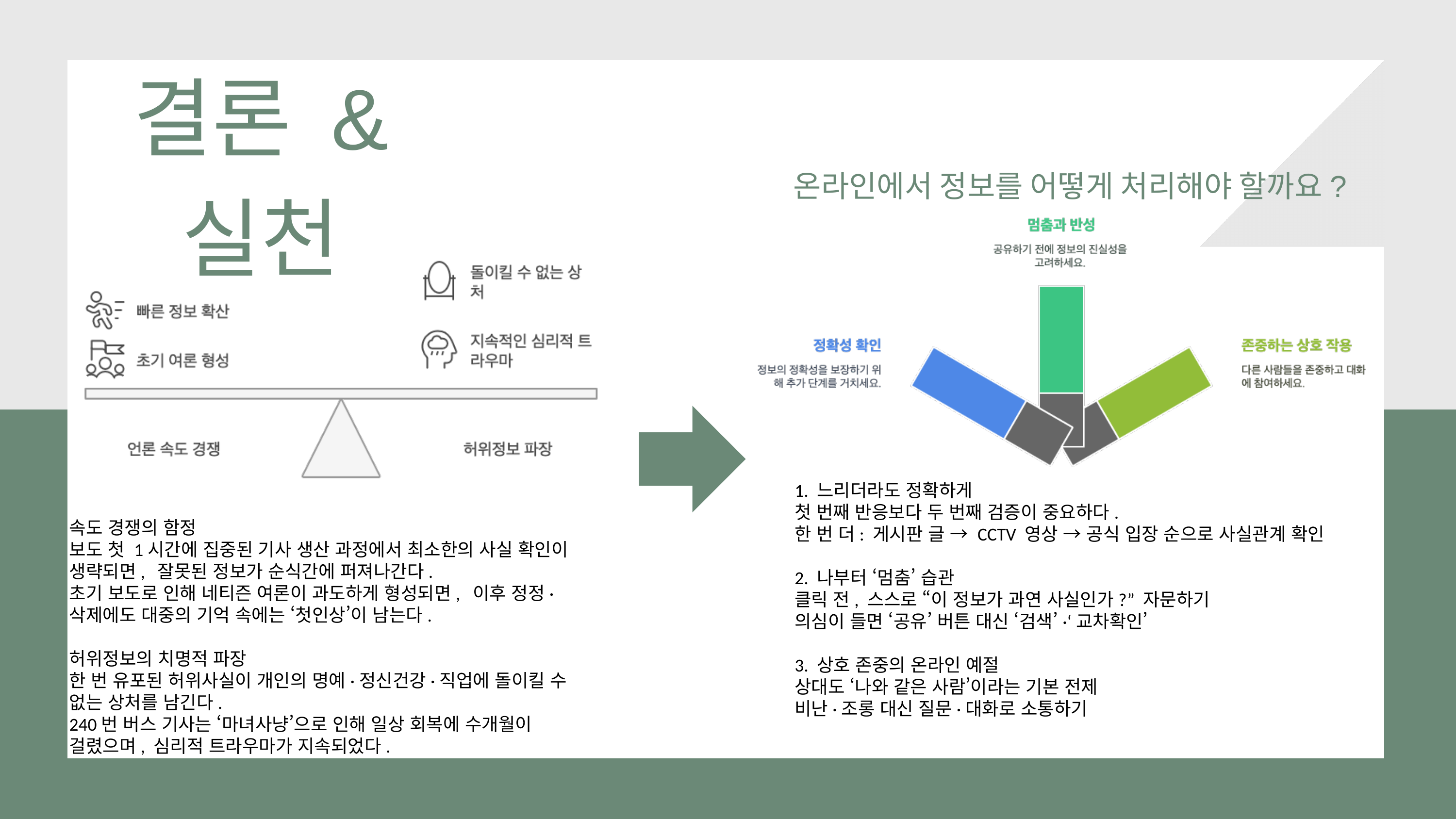

결론 & 실천

온라인에서 정보를 어떻게 처리해야 할까요?

1. 느리더라도 정확하게
첫 번째 반응보다 두 번째 검증이 중요하다.
한 번 더: 게시판 글 → CCTV 영상 → 공식 입장 순으로 사실관계 확인

2. 나부터 ‘멈춤’ 습관
클릭 전, 스스로 “이 정보가 과연 사실인가?” 자문하기
의심이 들면 ‘공유’ 버튼 대신 ‘검색’·‘교차확인’

3. 상호 존중의 온라인 예절
상대도 ‘나와 같은 사람’이라는 기본 전제
비난·조롱 대신 질문·대화로 소통하기
속도 경쟁의 함정
보도 첫 1시간에 집중된 기사 생산 과정에서 최소한의 사실 확인이 생략되면,  잘못된 정보가 순식간에 퍼져나간다.
초기 보도로 인해 네티즌 여론이 과도하게 형성되면,  이후 정정·삭제에도 대중의 기억 속에는 ‘첫인상’이 남는다.

허위정보의 치명적 파장
한 번 유포된 허위사실이 개인의 명예·정신건강·직업에 돌이킬 수 없는 상처를 남긴다.
240번 버스 기사는 ‘마녀사냥’으로 인해 일상 회복에 수개월이 걸렸으며, 심리적 트라우마가 지속되었다.